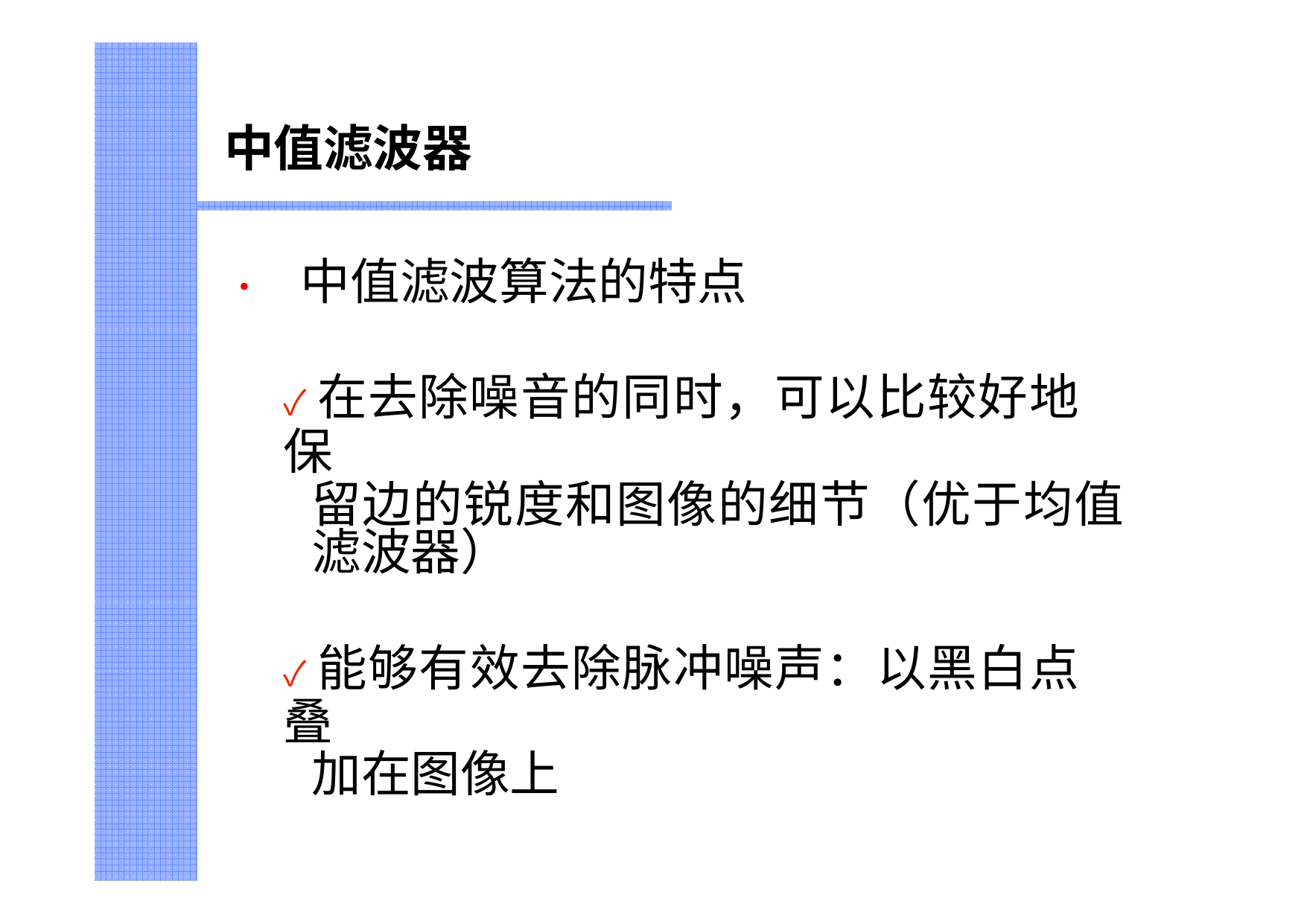

中值滤波器

• 中值滤波算法的特点

✓在去除噪音的同时，可以比较好地保
留边的锐度和图像的细节（优于均值 滤波器）

✓能够有效去除脉冲噪声：以黑白点叠
加在图像上